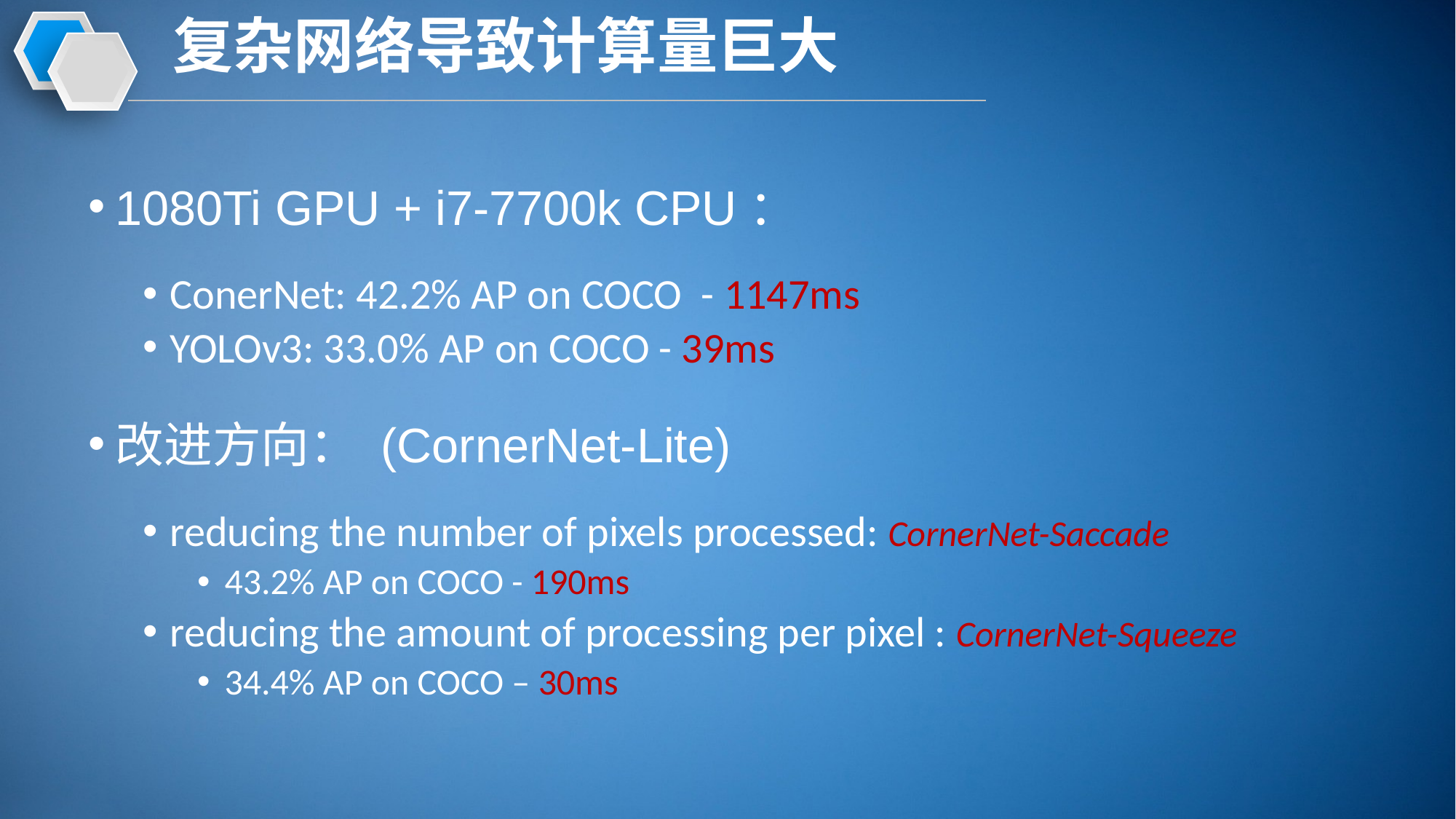

# 复杂网络导致计算量巨大
1080Ti GPU + i7-7700k CPU：
ConerNet: 42.2% AP on COCO  - 1147ms
YOLOv3: 33.0% AP on COCO - 39ms
改进方向： (CornerNet-Lite)
reducing the number of pixels processed: CornerNet-Saccade
43.2% AP on COCO - 190ms
reducing the amount of processing per pixel : CornerNet-Squeeze
34.4% AP on COCO – 30ms